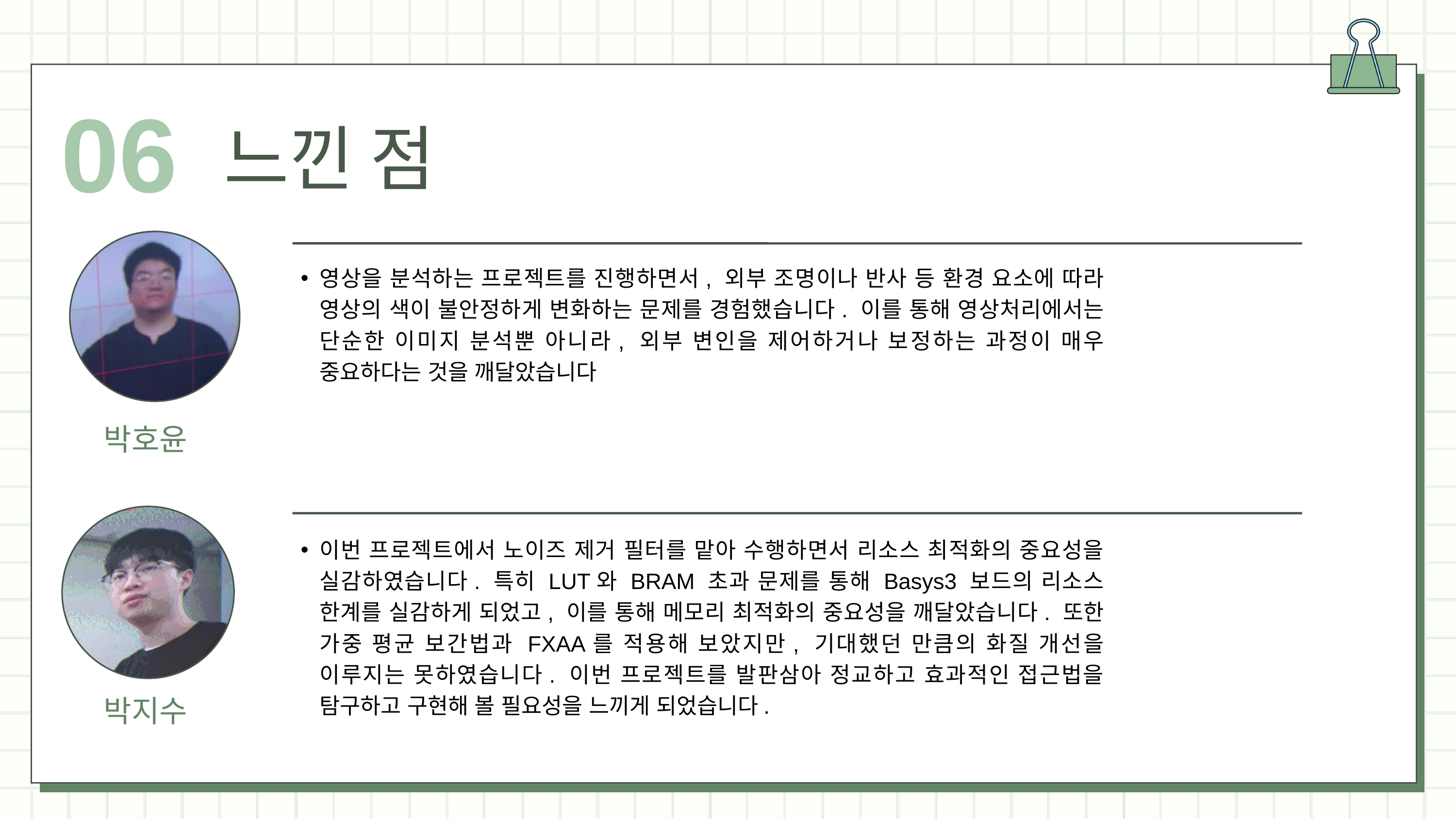

06
느낀 점

영상을 분석하는 프로젝트를 진행하면서, 외부 조명이나 반사 등 환경 요소에 따라 영상의 색이 불안정하게 변화하는 문제를 경험했습니다. 이를 통해 영상처리에서는 단순한 이미지 분석뿐 아니라, 외부 변인을 제어하거나 보정하는 과정이 매우 중요하다는 것을 깨달았습니다
박호윤

이번 프로젝트에서 노이즈 제거 필터를 맡아 수행하면서 리소스 최적화의 중요성을 실감하였습니다. 특히 LUT와 BRAM 초과 문제를 통해 Basys3 보드의 리소스 한계를 실감하게 되었고, 이를 통해 메모리 최적화의 중요성을 깨달았습니다. 또한 가중 평균 보간법과 FXAA를 적용해 보았지만, 기대했던 만큼의 화질 개선을 이루지는 못하였습니다. 이번 프로젝트를 발판삼아 정교하고 효과적인 접근법을 탐구하고 구현해 볼 필요성을 느끼게 되었습니다.
박지수